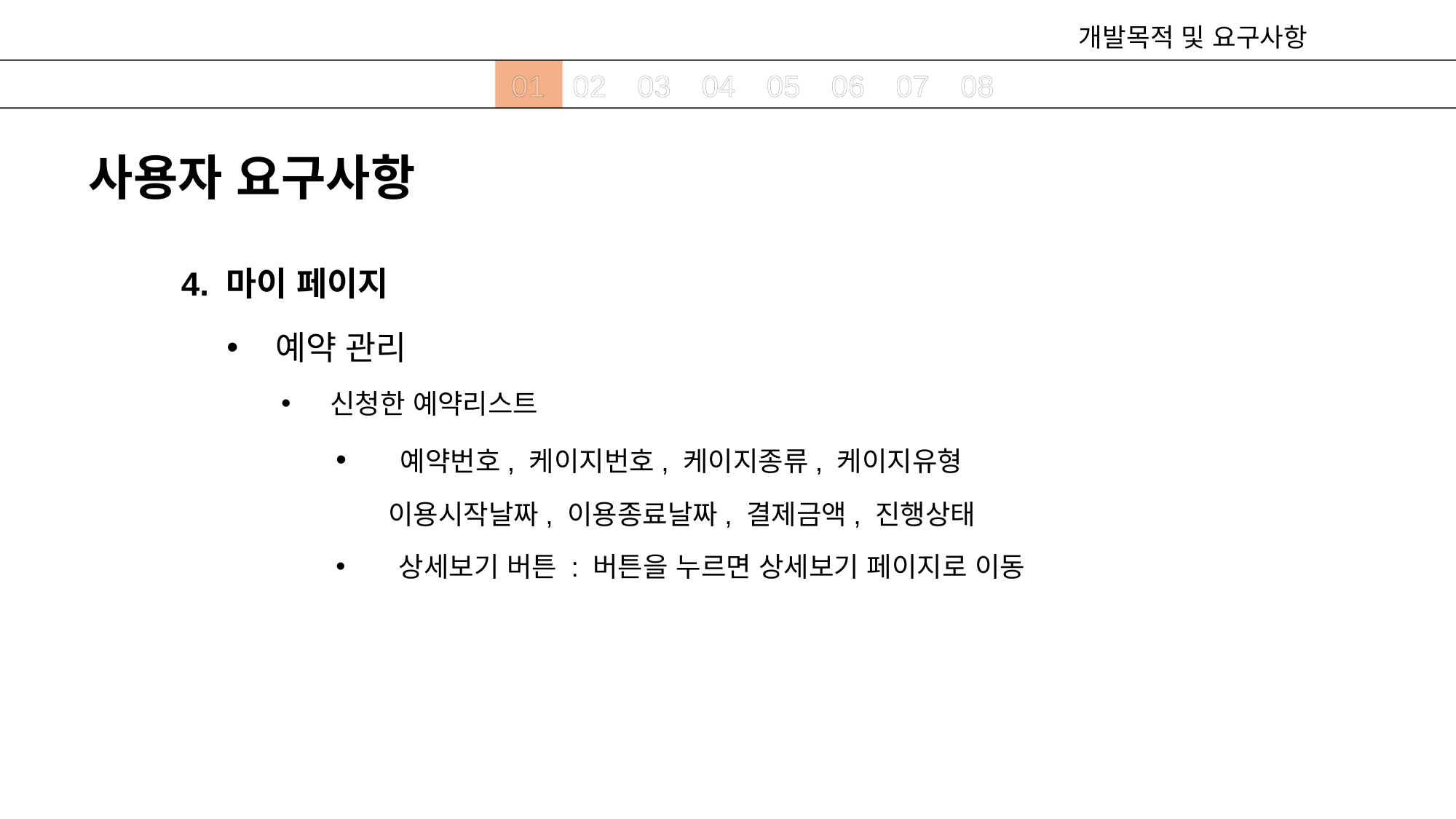

개발목적 및 요구사항

01
02
03
04
05
06
07
08
사용자 요구사항
4. 마이 페이지
예약 관리
신청한 예약리스트
 예약번호, 케이지번호, 케이지종류, 케이지유형
      이용시작날짜, 이용종료날짜, 결제금액, 진행상태
 상세보기 버튼 : 버튼을 누르면 상세보기 페이지로 이동